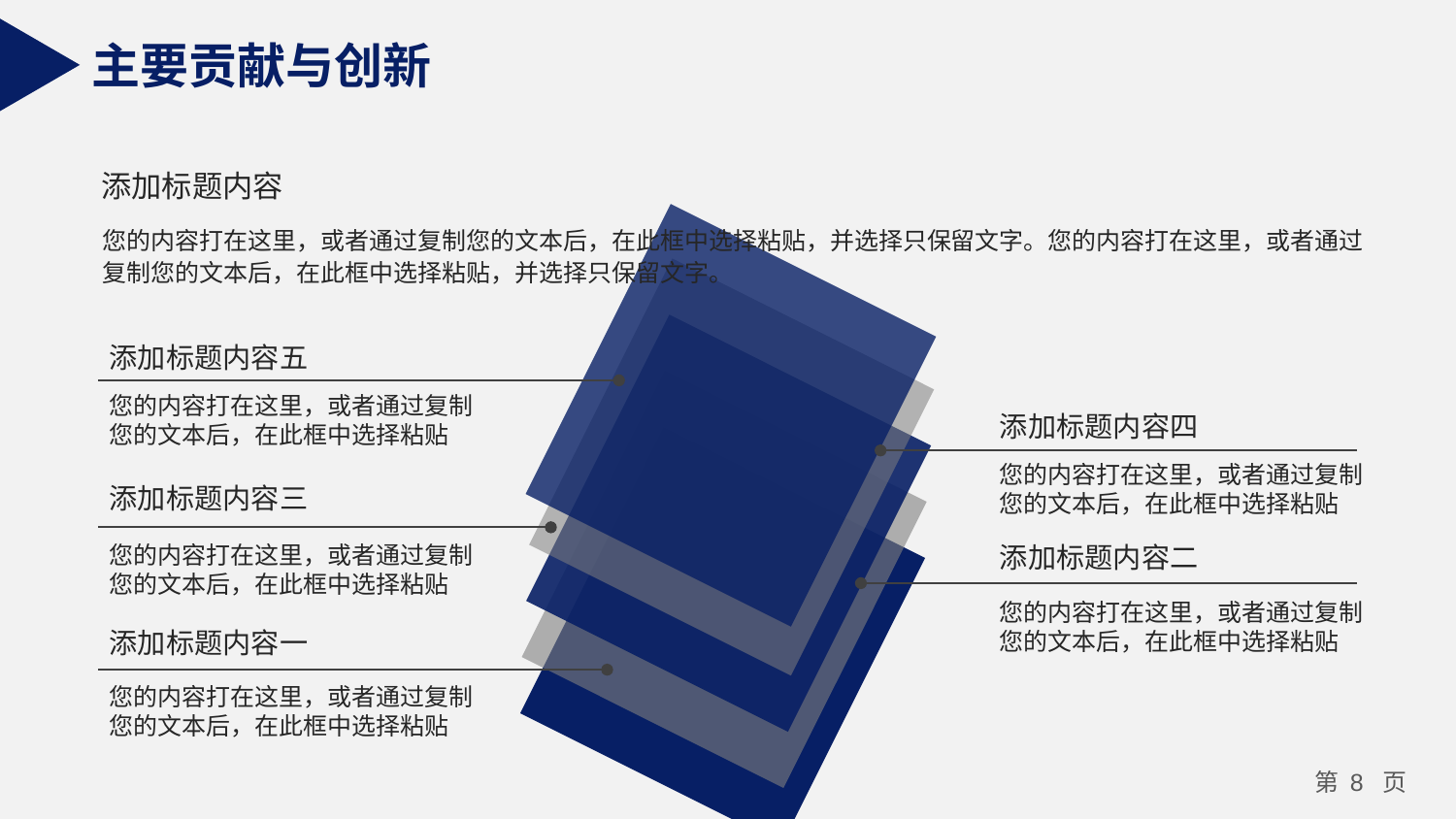

主要贡献与创新
添加标题内容
您的内容打在这里，或者通过复制您的文本后，在此框中选择粘贴，并选择只保留文字。您的内容打在这里，或者通过复制您的文本后，在此框中选择粘贴，并选择只保留文字。

添加标题内容五

您的内容打在这里，或者通过复制您的文本后，在此框中选择粘贴
添加标题内容四

您的内容打在这里，或者通过复制您的文本后，在此框中选择粘贴
添加标题内容三

添加标题内容二
您的内容打在这里，或者通过复制您的文本后，在此框中选择粘贴
您的内容打在这里，或者通过复制您的文本后，在此框中选择粘贴
添加标题内容一
您的内容打在这里，或者通过复制您的文本后，在此框中选择粘贴